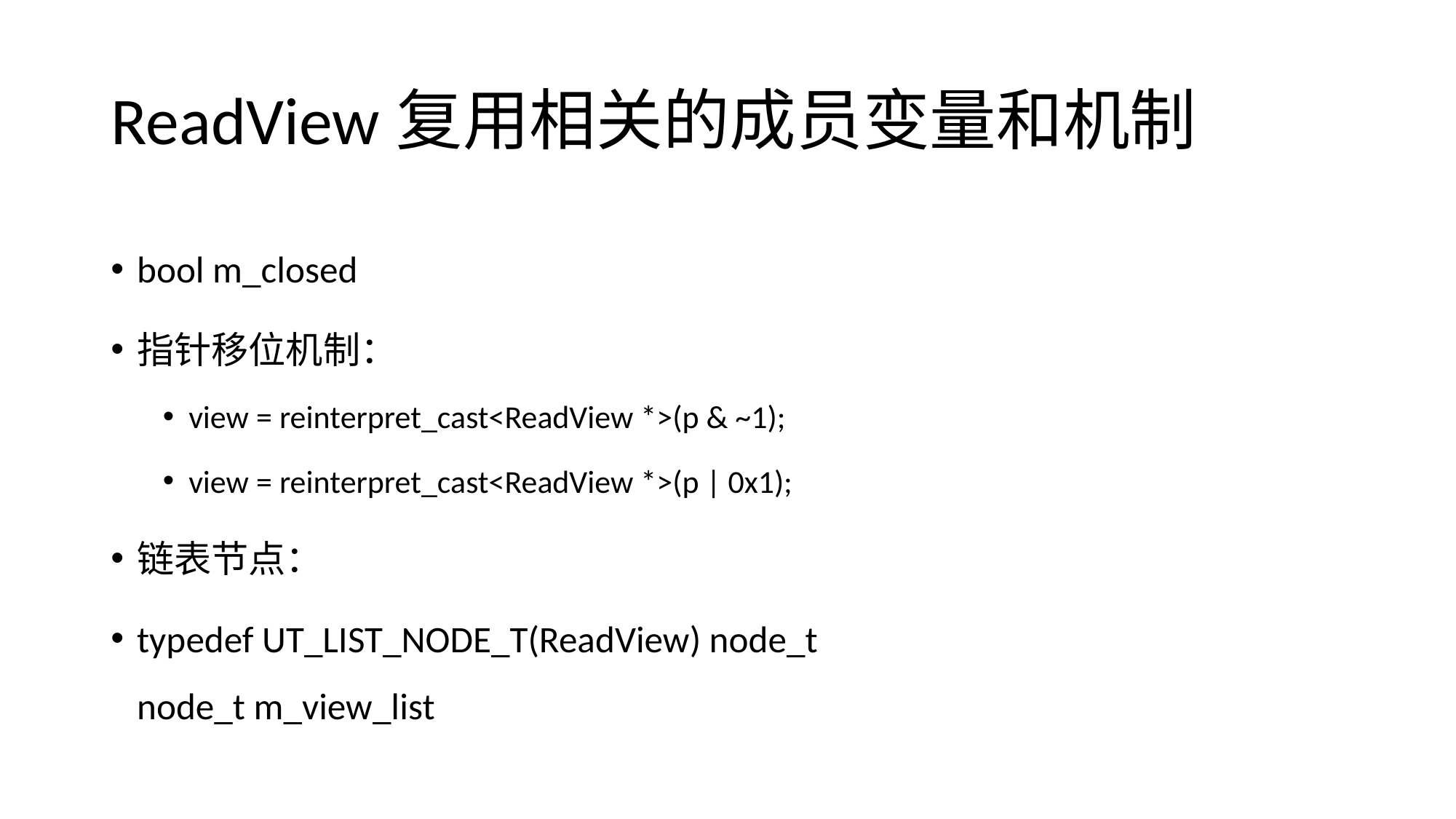

# ReadView复用相关的成员变量和机制
bool m_closed
指针移位机制：
view = reinterpret_cast<ReadView *>(p & ~1);
view = reinterpret_cast<ReadView *>(p | 0x1);
链表节点：
typedef UT_LIST_NODE_T(ReadView) node_t 
node_t m_view_list